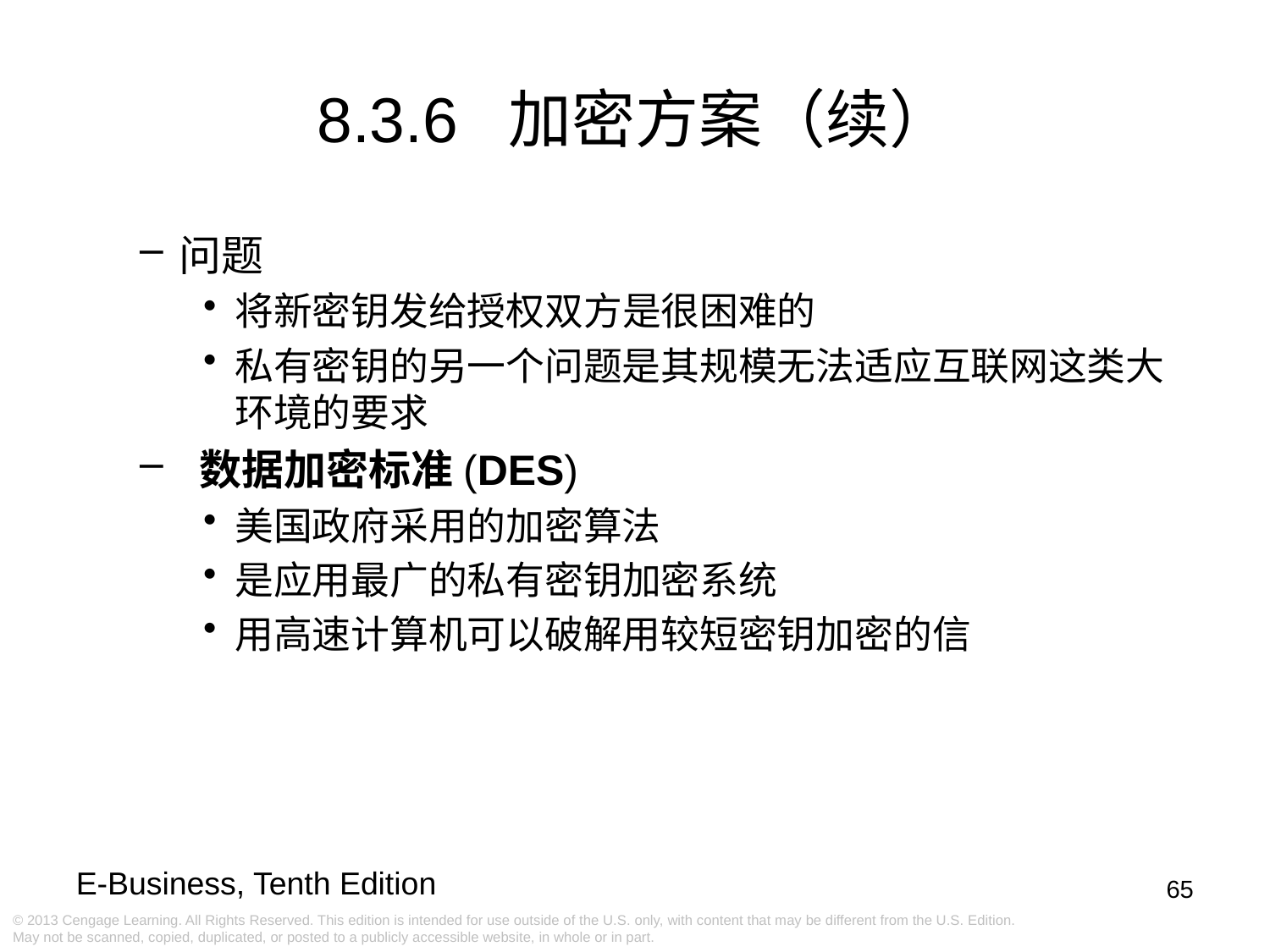

8.3.6  加密方案（续）
问题
将新密钥发给授权双方是很困难的
私有密钥的另一个问题是其规模无法适应互联网这类大环境的要求
 数据加密标准(DES)
美国政府采用的加密算法
是应用最广的私有密钥加密系统
用高速计算机可以破解用较短密钥加密的信
65